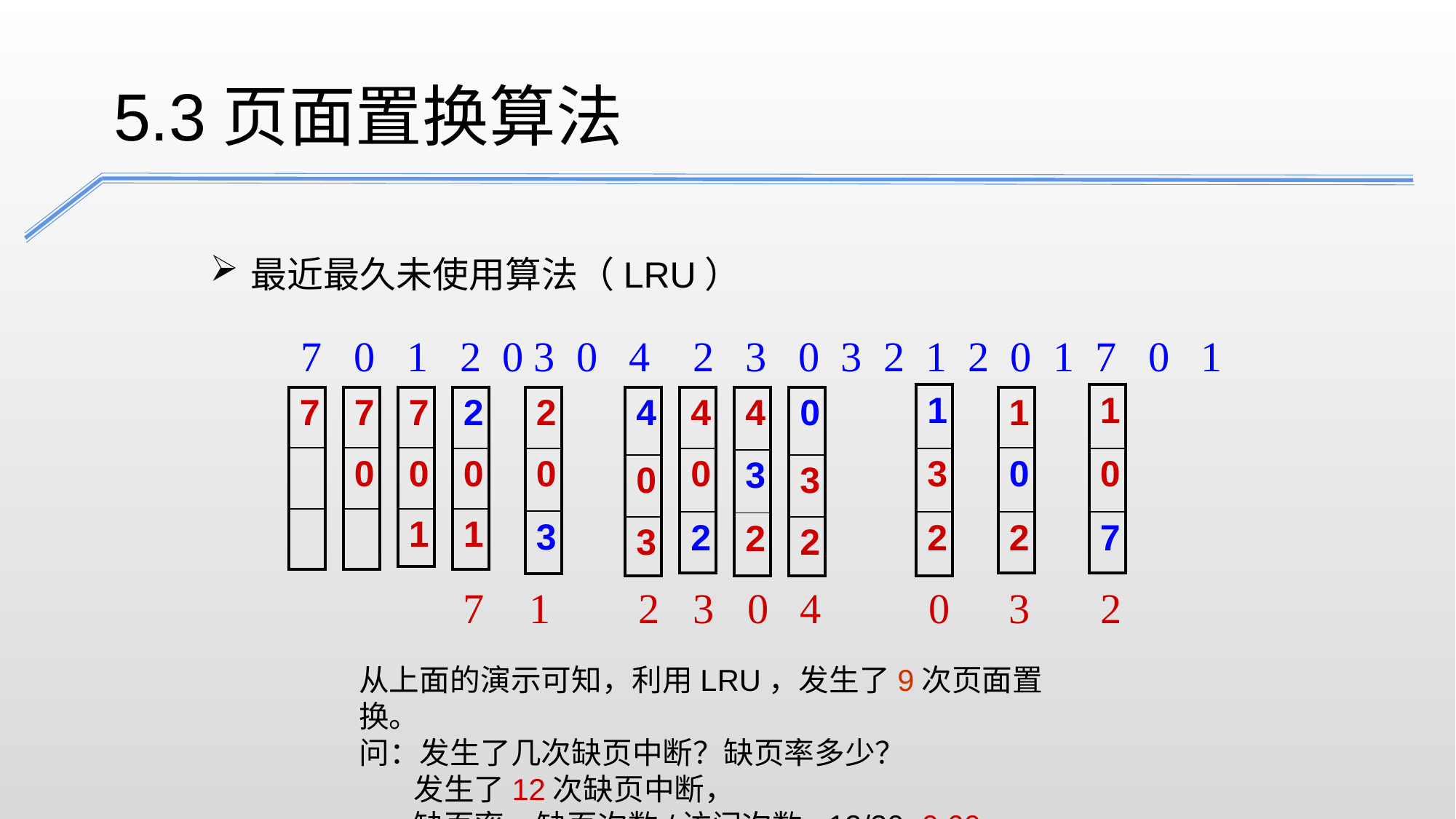

5.3页面置换算法
最近最久未使用算法（LRU）
 7   0   1   2  0 3  0   4    2   3   0  3  2  1  2  0  1  7   0   1
| 1 |
| --- |
| 3 |
| 2 |
| 1 |
| --- |
| 0 |
| 7 |
| 7 |
| --- |
|  |
|  |
| 7 |
| --- |
| 0 |
|  |
| 7 |
| --- |
| 0 |
| 1 |
| 2 |
| --- |
| 0 |
| 1 |
| 2 |
| --- |
| 0 |
| 3 |
| 4 |
| --- |
| 0 |
| 3 |
| 4 |
| --- |
| 0 |
| 2 |
| 4 |
| --- |
| 3 |
| 2 |
| 0 |
| --- |
| 3 |
| 2 |
| 1 |
| --- |
| 0 |
| 2 |
7
1
2
3
0
4
0
3
2
从上面的演示可知，利用LRU，发生了9次页面置换。
问：发生了几次缺页中断？缺页率多少？
发生了12次缺页中断，
缺页率=缺页次数/访问次数=12/20=0.60